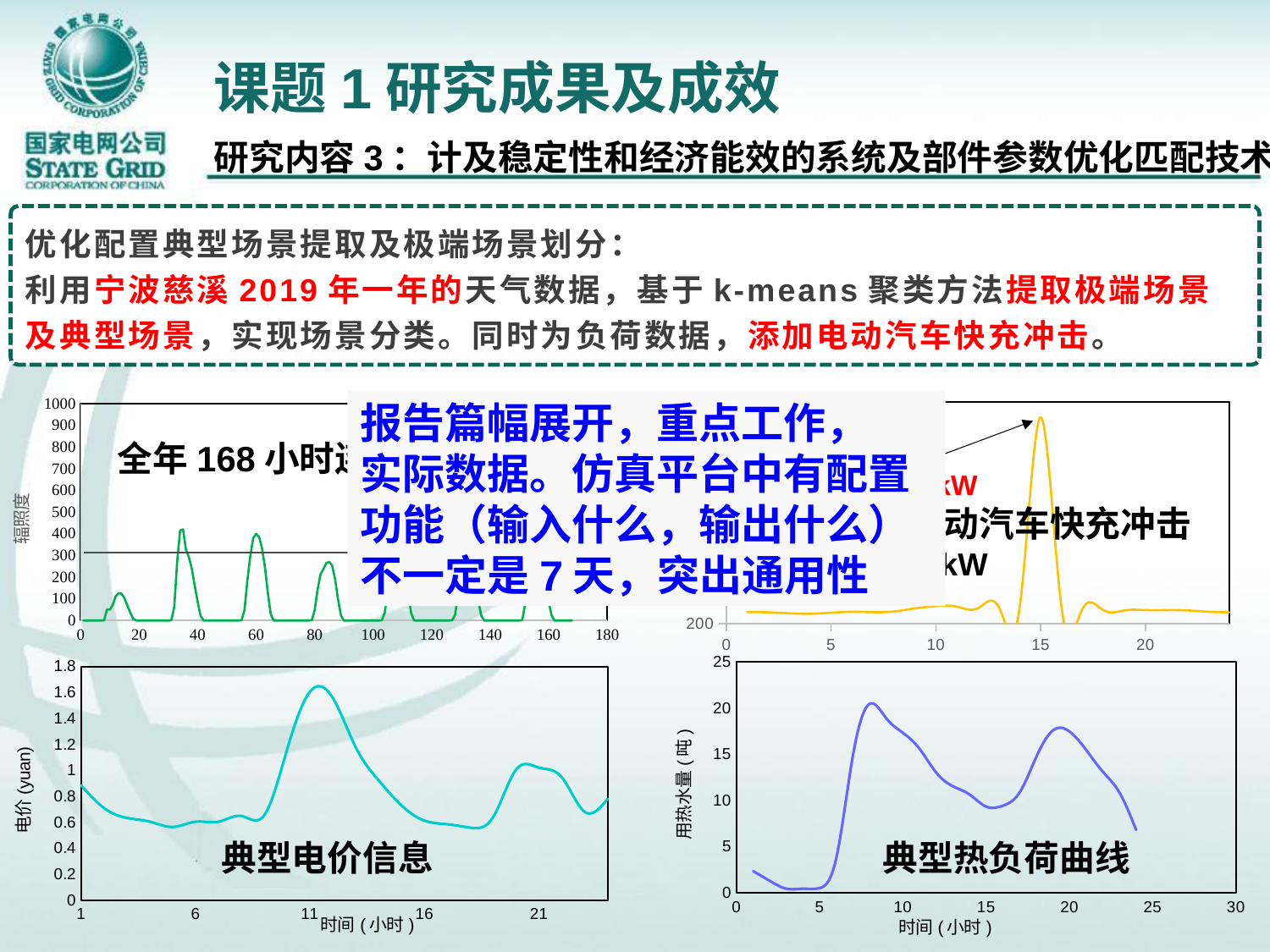

# 课题1研究成果及成效
研究内容3：计及稳定性和经济能效的系统及部件参数优化匹配技术
优化配置典型场景提取及极端场景划分：
利用宁波慈溪2019年一年的天气数据，基于k-means聚类方法提取极端场景及典型场景，实现场景分类。同时为负荷数据，添加电动汽车快充冲击。

### Chart

| Category |  |
|---|---|

### Chart

| Category |  |
|---|---|
报告篇幅展开，重点工作，
实际数据。仿真平台中有配置功能（输入什么，输出什么）
不一定是7天，突出通用性
全年168小时连续光伏最低
3300kW
每日定时电动汽车快充冲击
日负荷9570kW
250W/㎡

### Chart

| Category |  |
|---|---|

### Chart

| Category |  |
|---|---|
典型电价信息
典型热负荷曲线